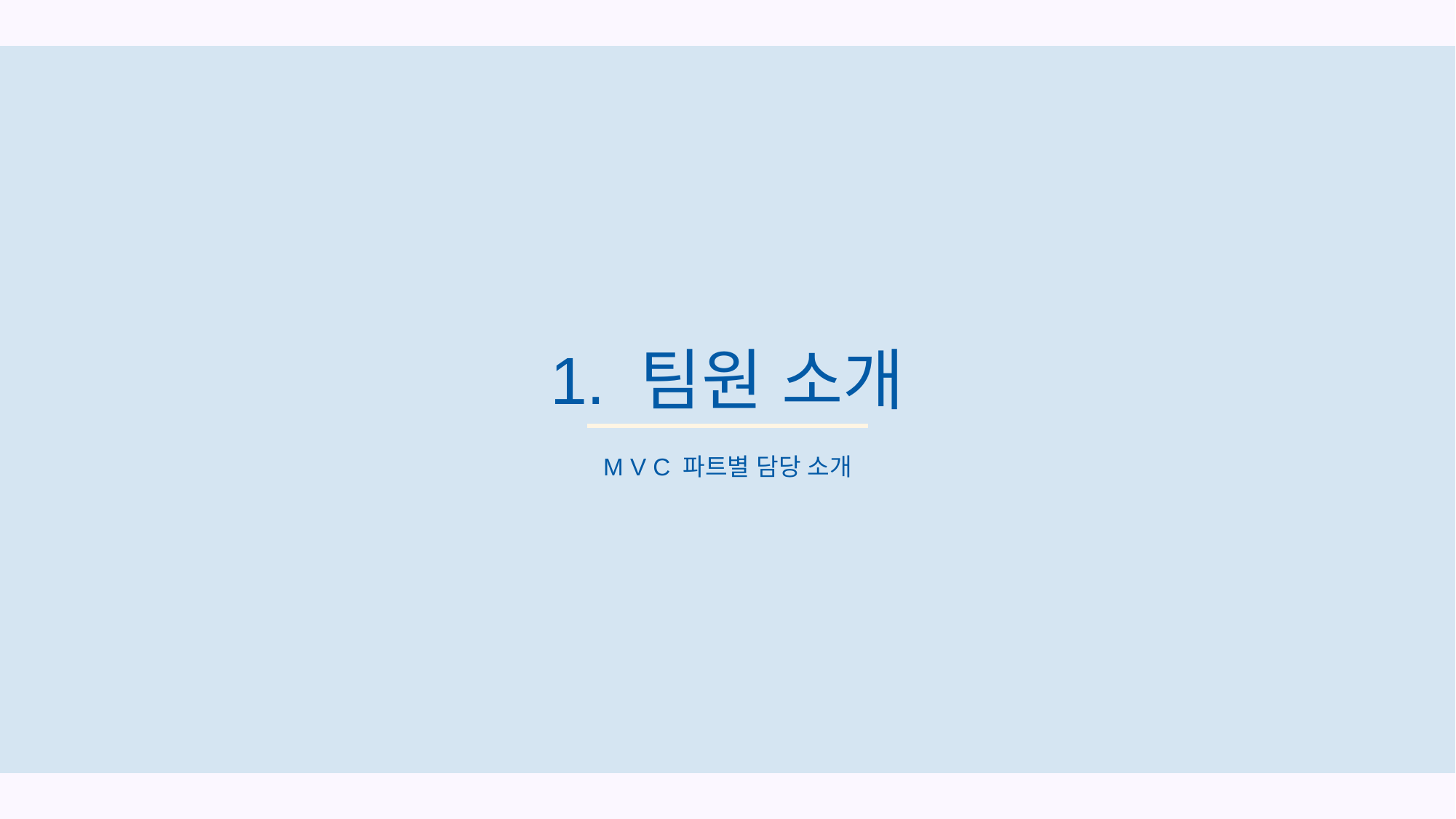

1. 팀원 소개
M V C 파트별 담당 소개